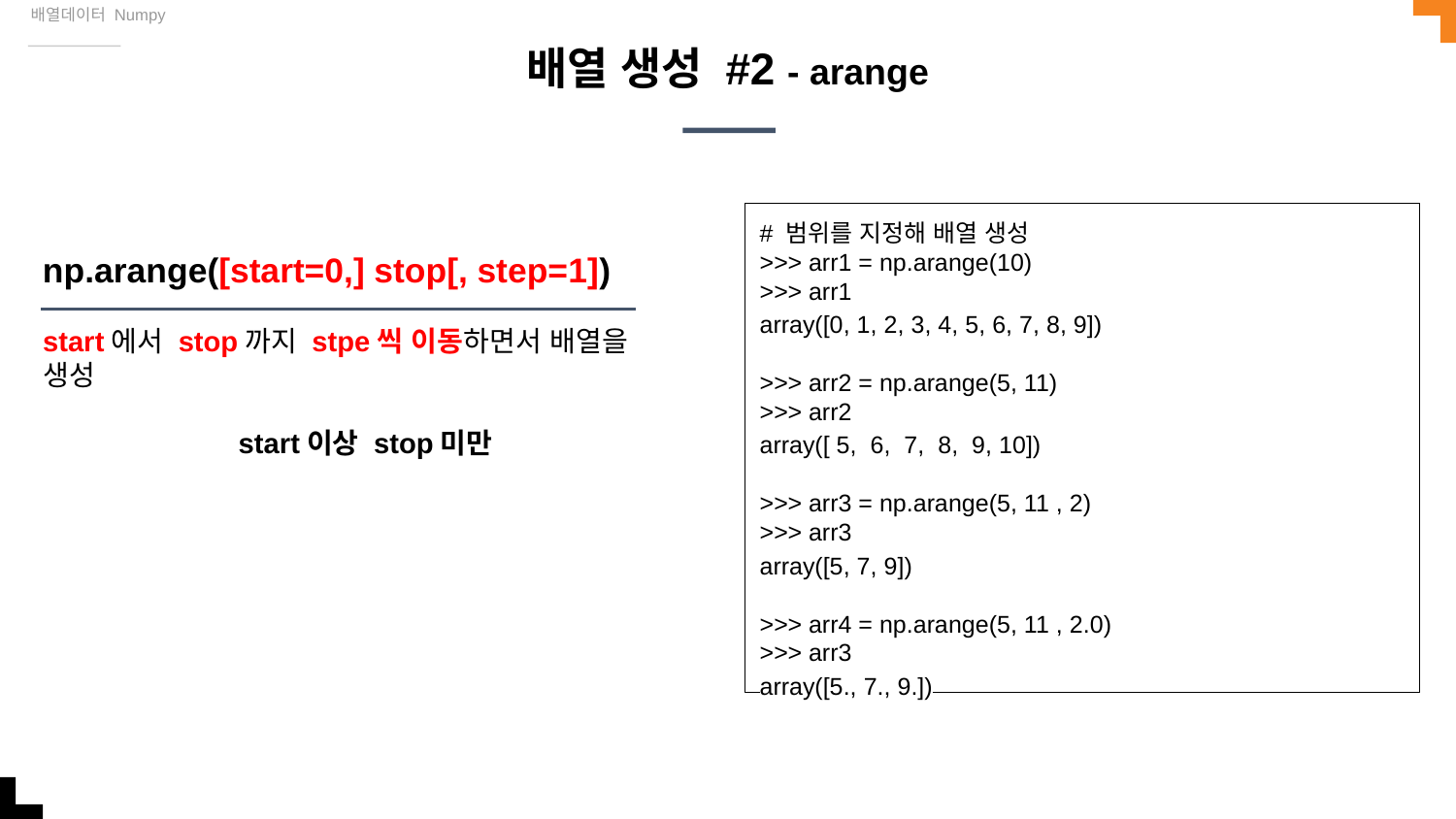

배열데이터 Numpy

# 배열 생성 #2 - arange
# 범위를 지정해 배열 생성
>>> arr1 = np.arange(10)
>>> arr1
array([0, 1, 2, 3, 4, 5, 6, 7, 8, 9])

>>> arr2 = np.arange(5, 11)
>>> arr2
array([ 5,  6,  7,  8,  9, 10])

>>> arr3 = np.arange(5, 11 , 2)
>>> arr3
array([5, 7, 9])

>>> arr4 = np.arange(5, 11 , 2.0)
>>> arr3
array([5., 7., 9.])

np.arange([start=0,] stop[, step=1])
start에서 stop까지 stpe씩 이동하면서 배열을 생성

start이상 stop미만